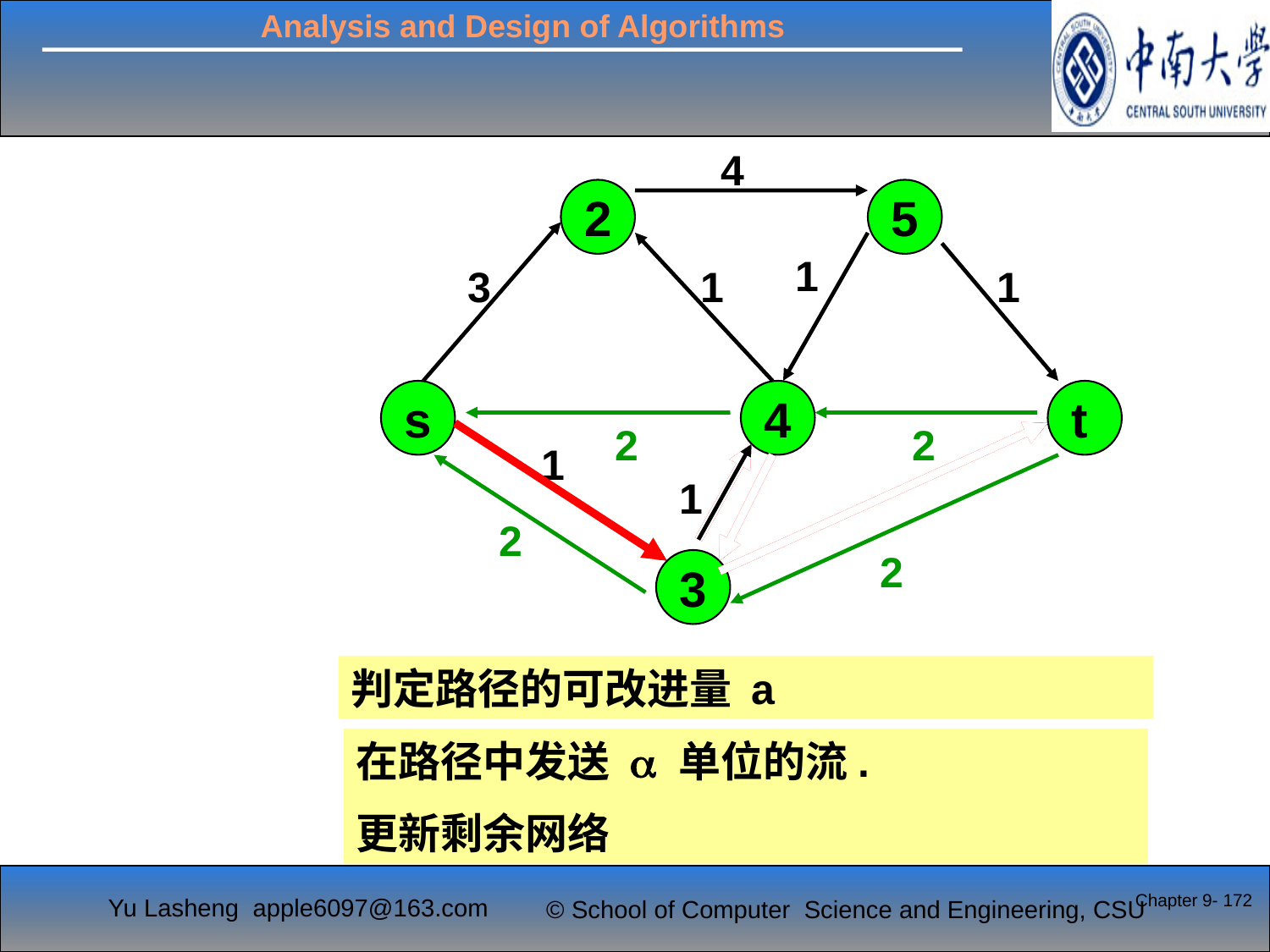

4
2
5

1

3
1
1
1
2

1

1
s
4
t

1
2

1
2

1
2

1

1
1
2
1
2
1
3
判定路径的可改进量 a
在路径中发送 α 单位的流.
更新剩余网络
Chapter 9- 172